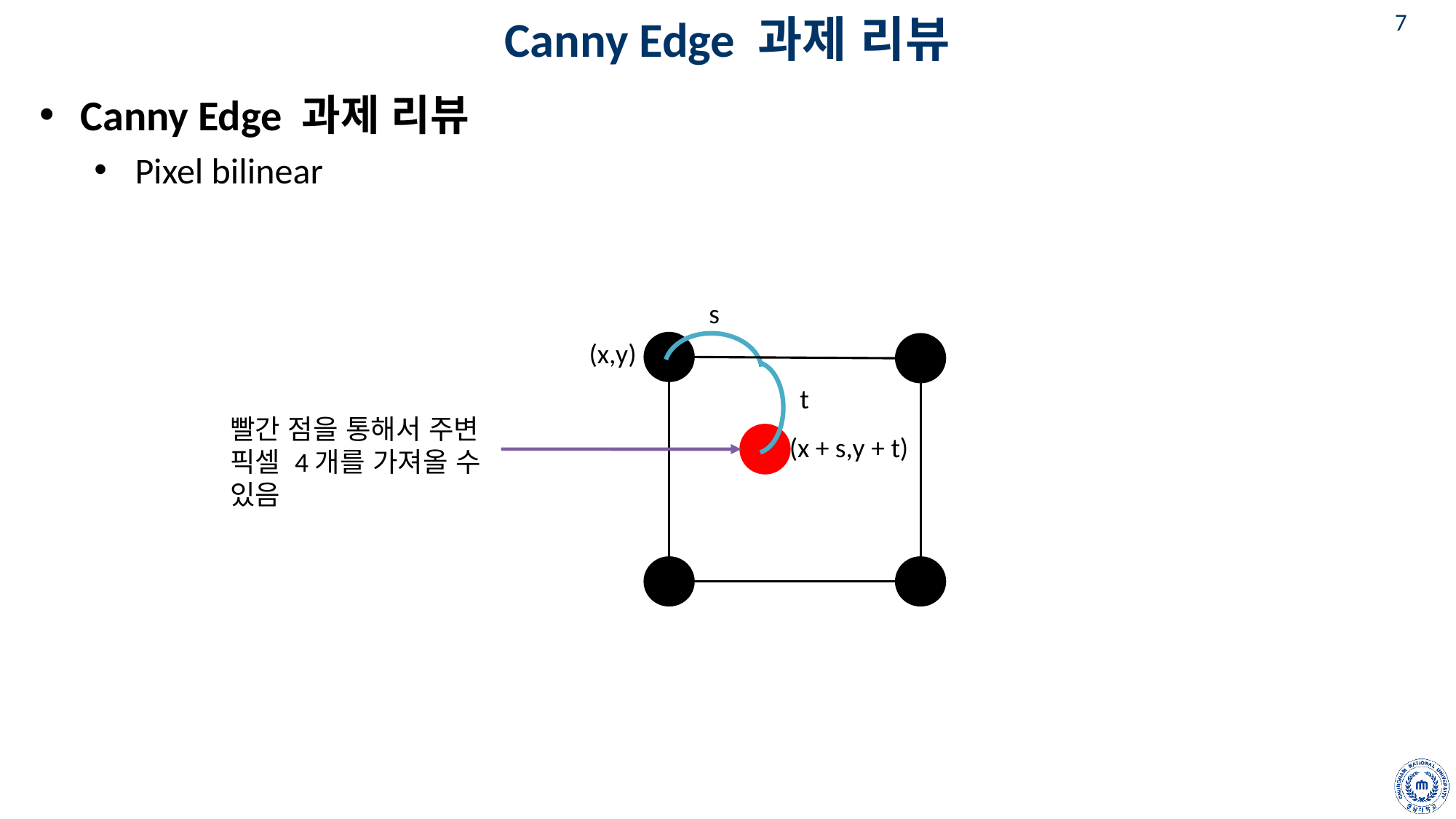

# Canny Edge 과제 리뷰
Canny Edge 과제 리뷰
Pixel bilinear

s
(x,y)

t

빨간 점을 통해서 주변 픽셀 4개를 가져올 수 있음
(x + s,y + t)